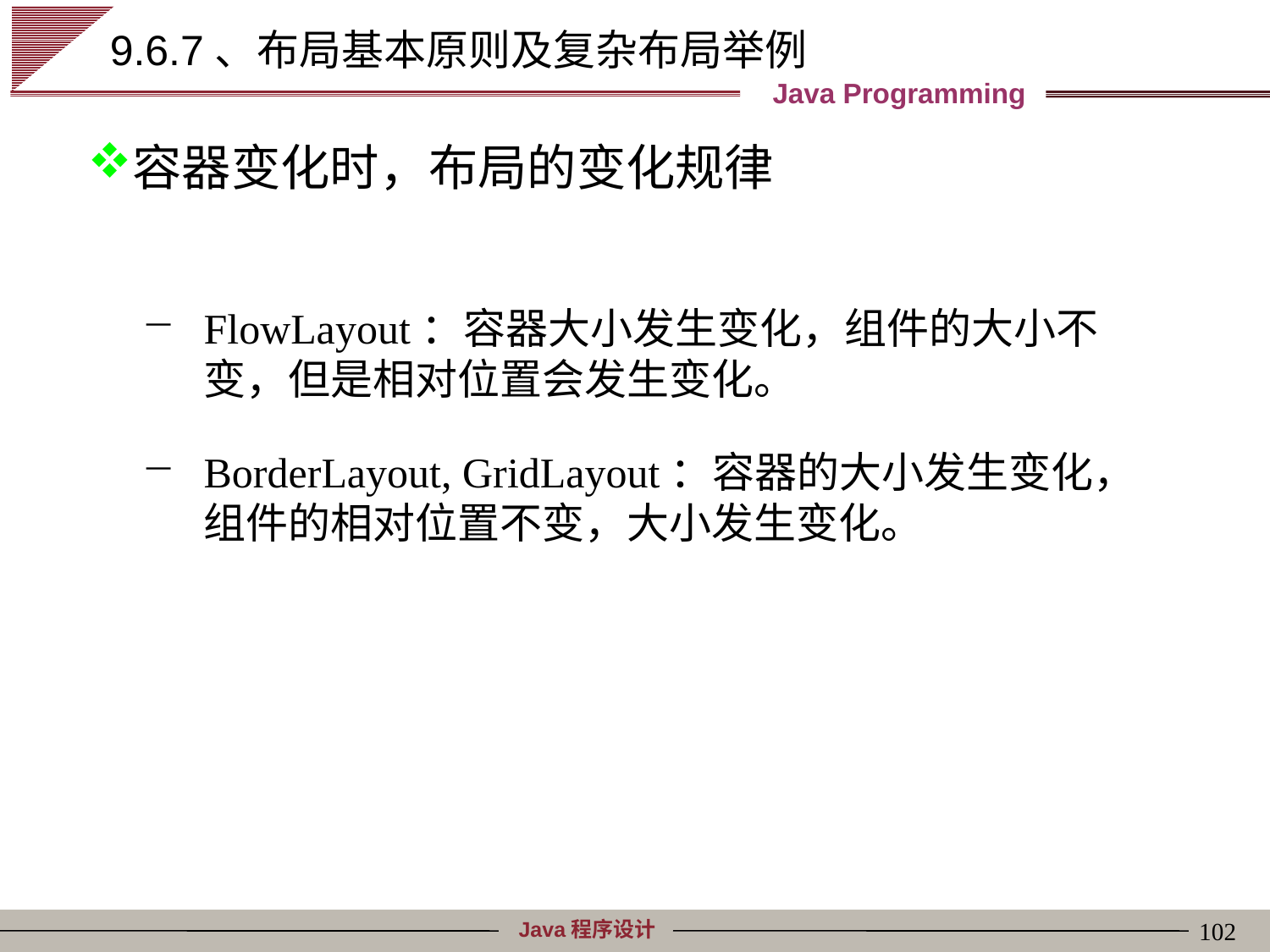

# 9.6.7、布局基本原则及复杂布局举例
容器变化时，布局的变化规律
FlowLayout：容器大小发生变化，组件的大小不变，但是相对位置会发生变化。

BorderLayout, GridLayout：容器的大小发生变化，组件的相对位置不变，大小发生变化。